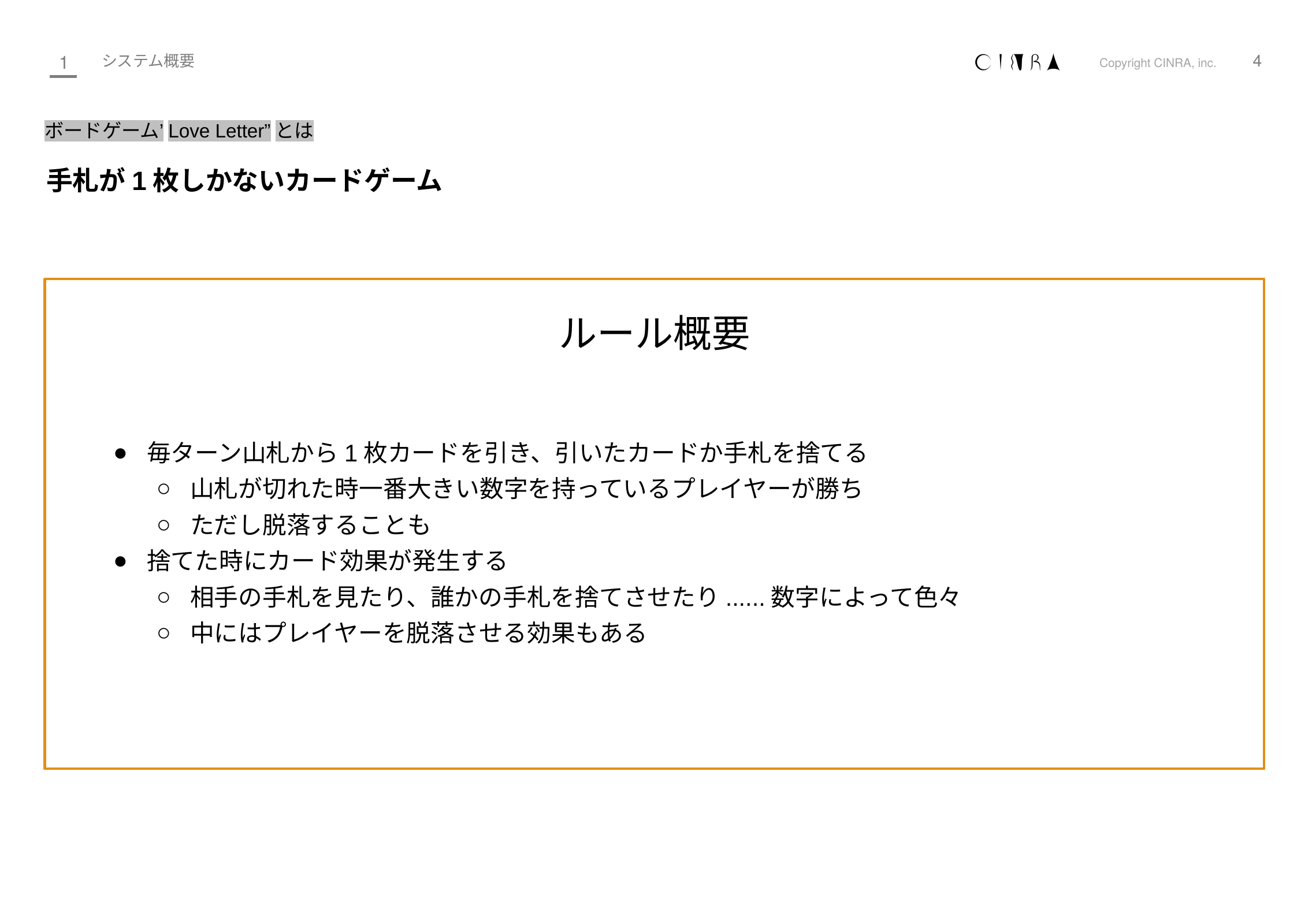

4
1
システム概要
ボードゲーム’Love Letter”とは
手札が1枚しかないカードゲーム

ルール概要
毎ターン山札から1枚カードを引き、引いたカードか手札を捨てる
山札が切れた時一番大きい数字を持っているプレイヤーが勝ち
ただし脱落することも
捨てた時にカード効果が発生する
相手の手札を見たり、誰かの手札を捨てさせたり......数字によって色々
中にはプレイヤーを脱落させる効果もある